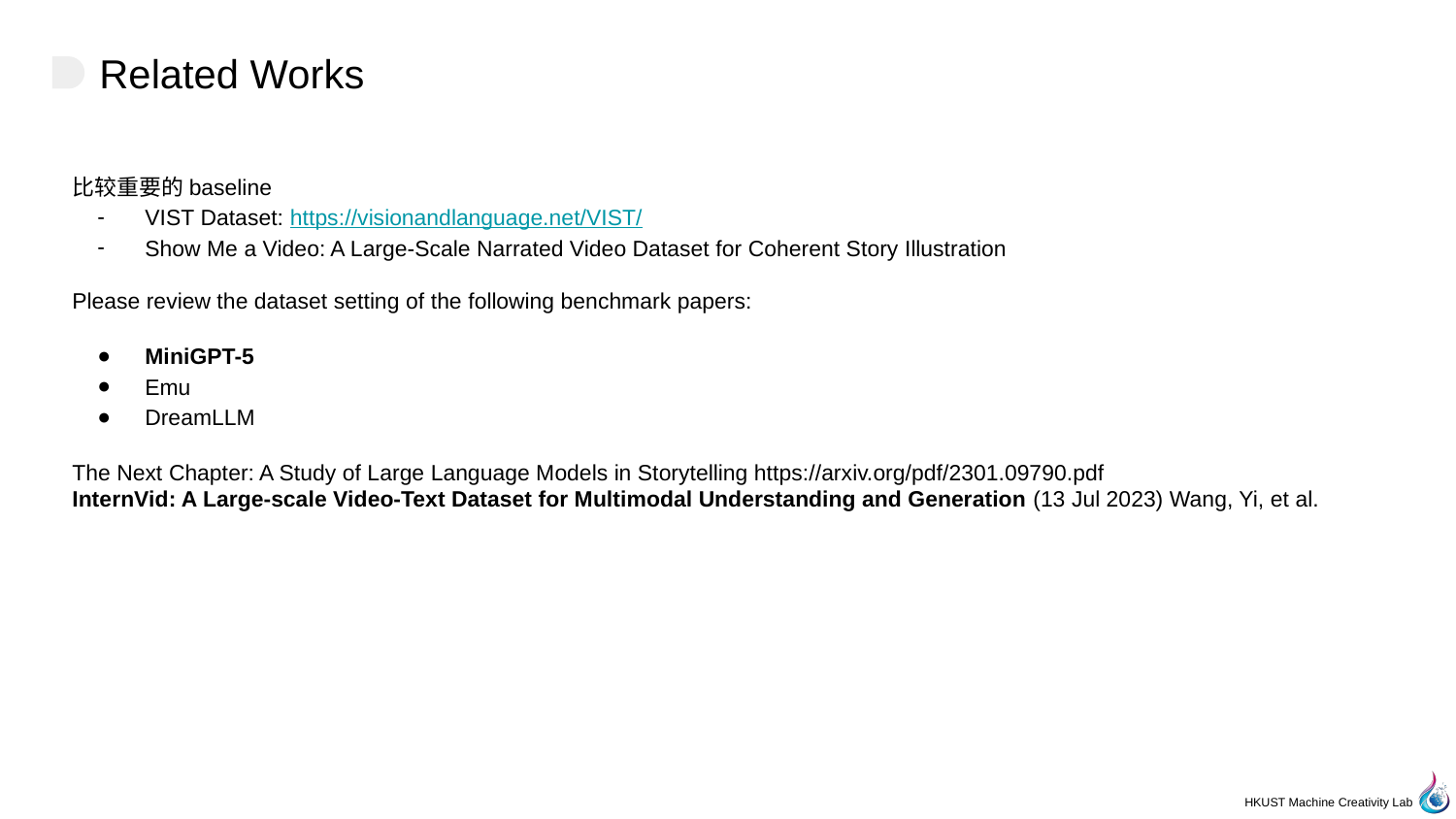

# Related Works
比较重要的baseline
VIST Dataset: https://visionandlanguage.net/VIST/
Show Me a Video: A Large-Scale Narrated Video Dataset for Coherent Story Illustration

Please review the dataset setting of the following benchmark papers:
MiniGPT-5
Emu
DreamLLM
The Next Chapter: A Study of Large Language Models in Storytelling https://arxiv.org/pdf/2301.09790.pdf
InternVid: A Large-scale Video-Text Dataset for Multimodal Understanding and Generation (13 Jul 2023) Wang, Yi, et al.